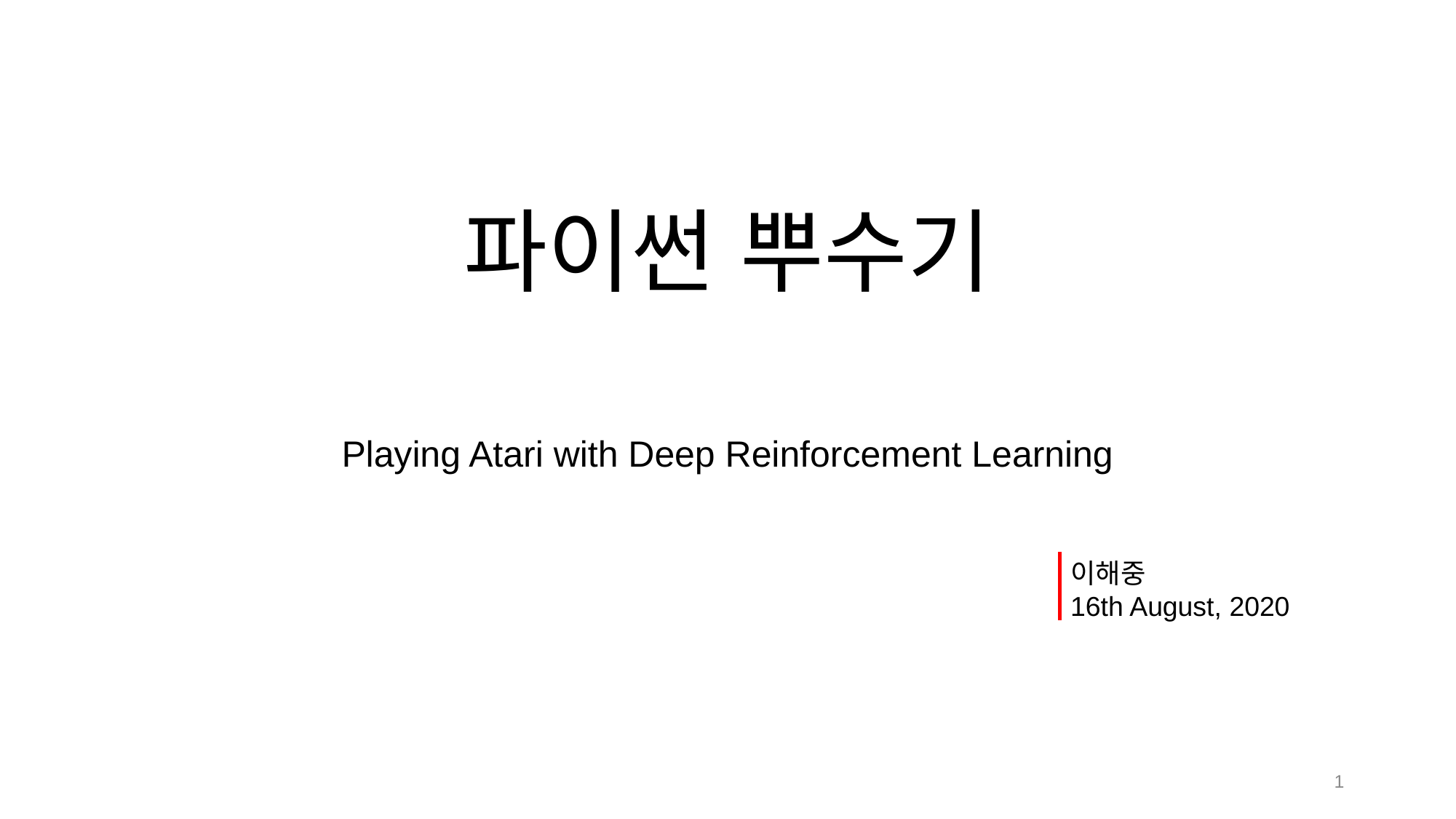

# 파이썬 뿌수기
Playing Atari with Deep Reinforcement Learning
이해중
16th August, 2020
1